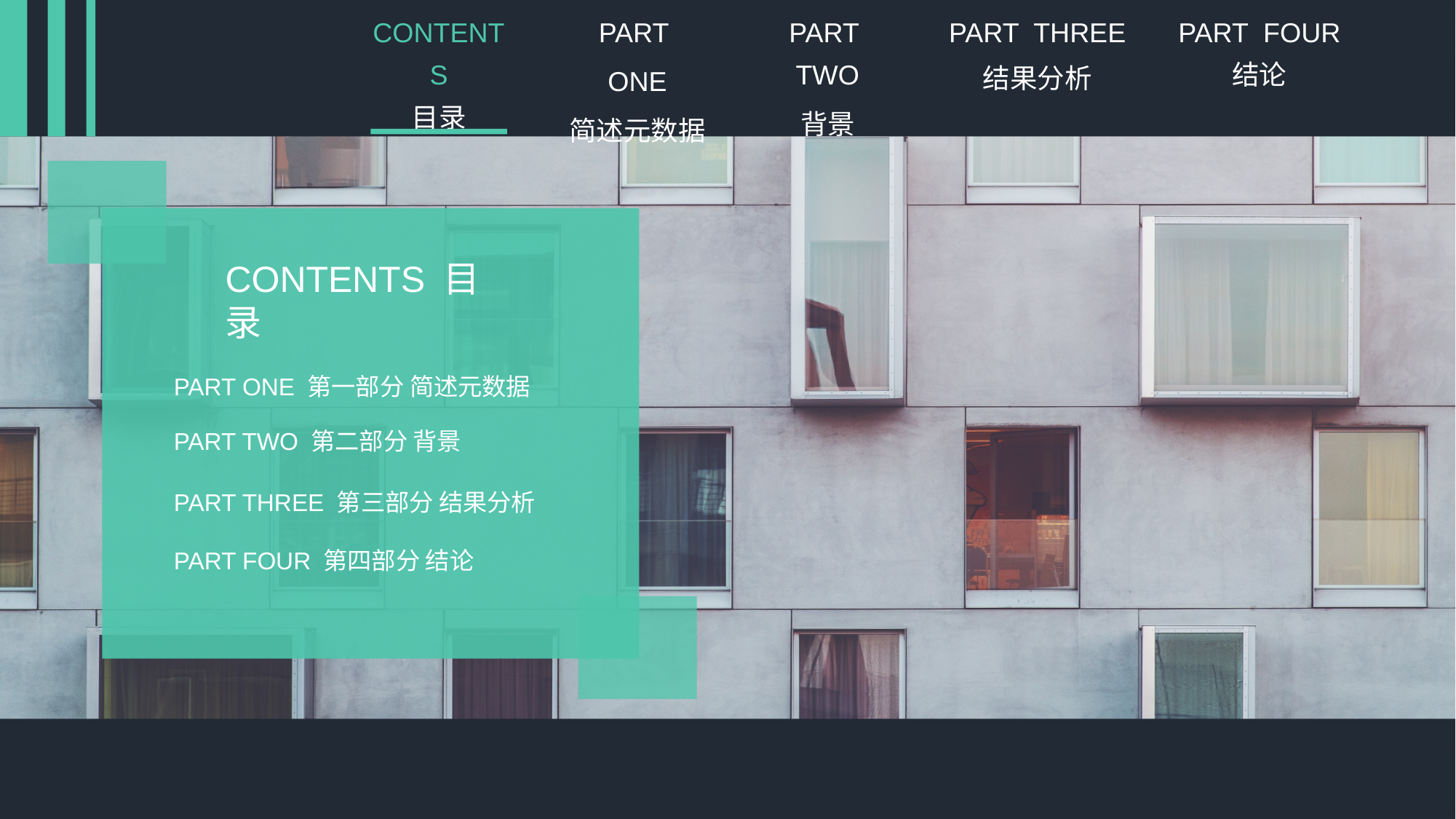

PART  ONE
简述元数据
PART  TWO
背景

PART  THREE
结果分析

PART  FOUR
结论

CONTENTS
目录

CONTENTS 目录
PART ONE 第一部分 简述元数据
PART TWO 第二部分 背景

PART THREE 第三部分 结果分析

PART FOUR 第四部分 结论